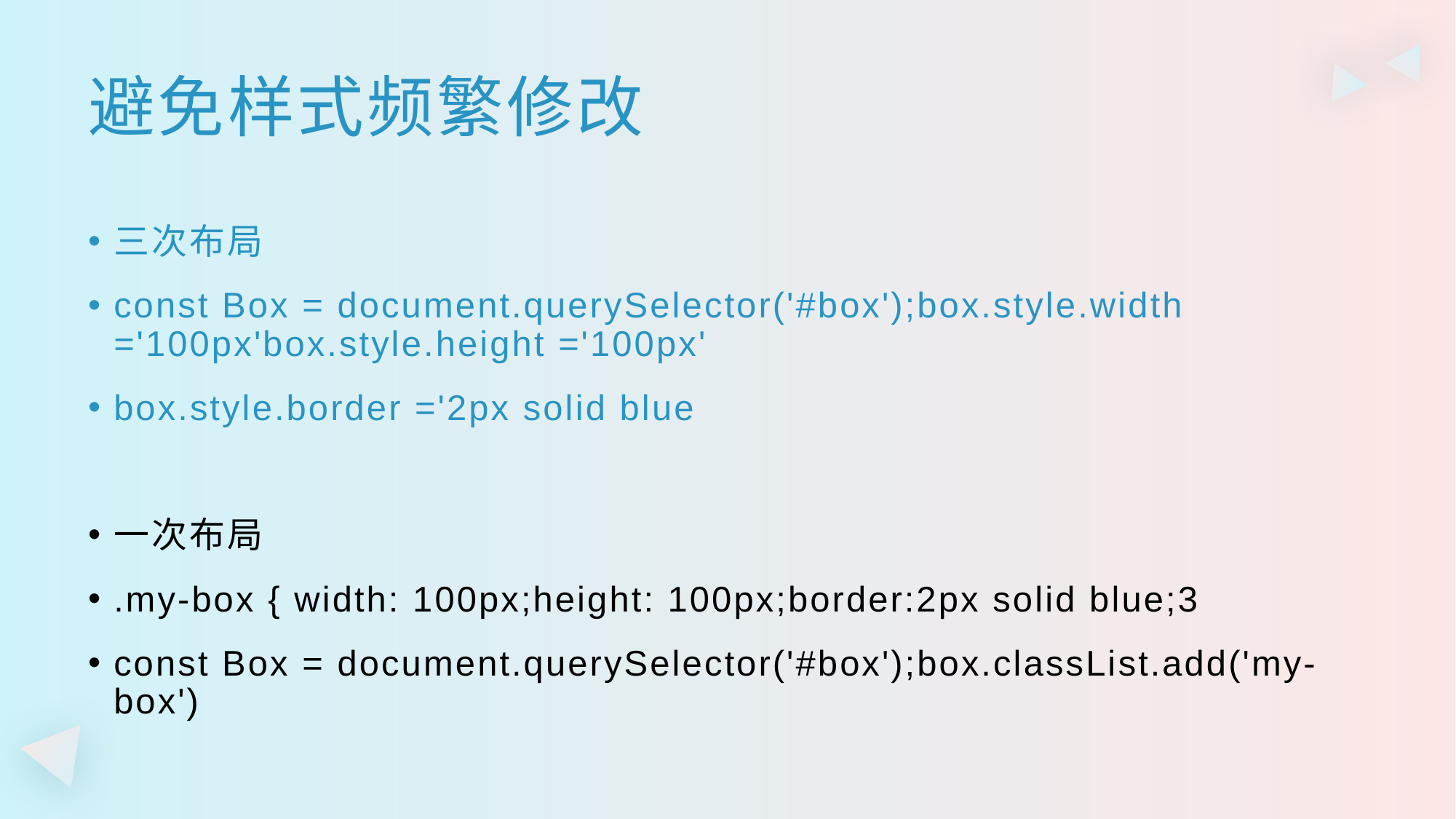

避免样式频繁修改
三次布局
const Box = document.querySelector('#box');box.style.width ='100px'box.style.height ='100px'
box.style.border ='2px solid blue

一次布局
.my-box { width: 100px;height: 100px;border:2px solid blue;3
const Box = document.querySelector('#box');box.classList.add('my-box')